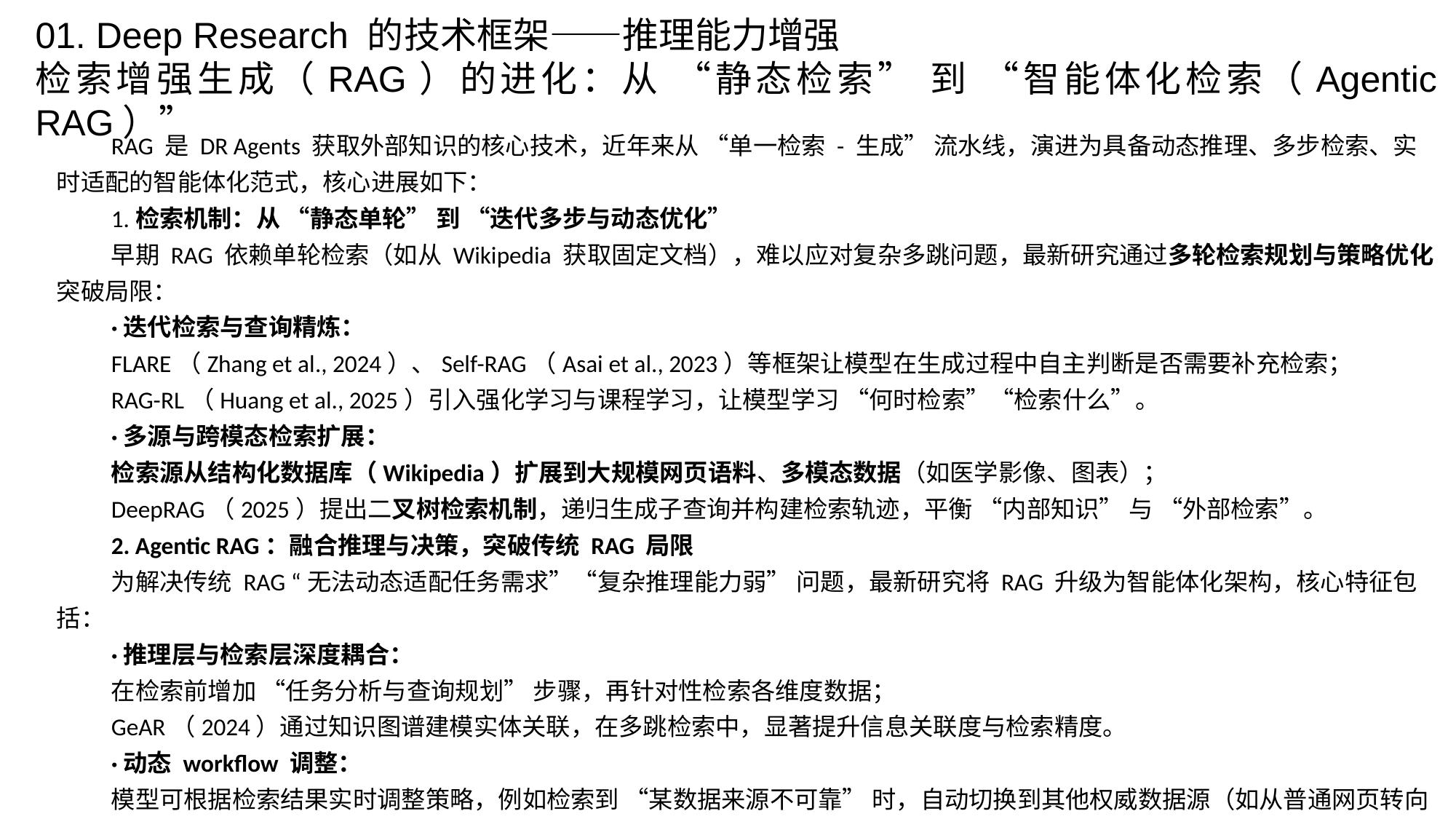

01. Deep Research 的技术框架——推理能力增强
检索增强生成（RAG）的进化：从 “静态检索” 到 “智能体化检索（Agentic RAG）”

RAG 是 DR Agents 获取外部知识的核心技术，近年来从 “单一检索 - 生成” 流水线，演进为具备动态推理、多步检索、实时适配的智能体化范式，核心进展如下：
1.检索机制：从 “静态单轮” 到 “迭代多步与动态优化”
早期 RAG 依赖单轮检索（如从 Wikipedia 获取固定文档），难以应对复杂多跳问题，最新研究通过多轮检索规划与策略优化突破局限：
·迭代检索与查询精炼：
FLARE（Zhang et al., 2024）、Self-RAG（Asai et al., 2023）等框架让模型在生成过程中自主判断是否需要补充检索；
RAG-RL（Huang et al., 2025）引入强化学习与课程学习，让模型学习 “何时检索”“检索什么”。
·多源与跨模态检索扩展：
检索源从结构化数据库（Wikipedia）扩展到大规模网页语料、多模态数据（如医学影像、图表）；
DeepRAG（2025）提出二叉树检索机制，递归生成子查询并构建检索轨迹，平衡 “内部知识” 与 “外部检索”。
2. Agentic RAG：融合推理与决策，突破传统 RAG 局限
为解决传统 RAG “无法动态适配任务需求”“复杂推理能力弱” 问题，最新研究将 RAG 升级为智能体化架构，核心特征包括：
·推理层与检索层深度耦合：
在检索前增加 “任务分析与查询规划” 步骤，再针对性检索各维度数据；
GeAR（2024）通过知识图谱建模实体关联，在多跳检索中，显著提升信息关联度与检索精度。
·动态 workflow 调整：
模型可根据检索结果实时调整策略，例如检索到 “某数据来源不可靠” 时，自动切换到其他权威数据源（如从普通网页转向政府统计 API）。